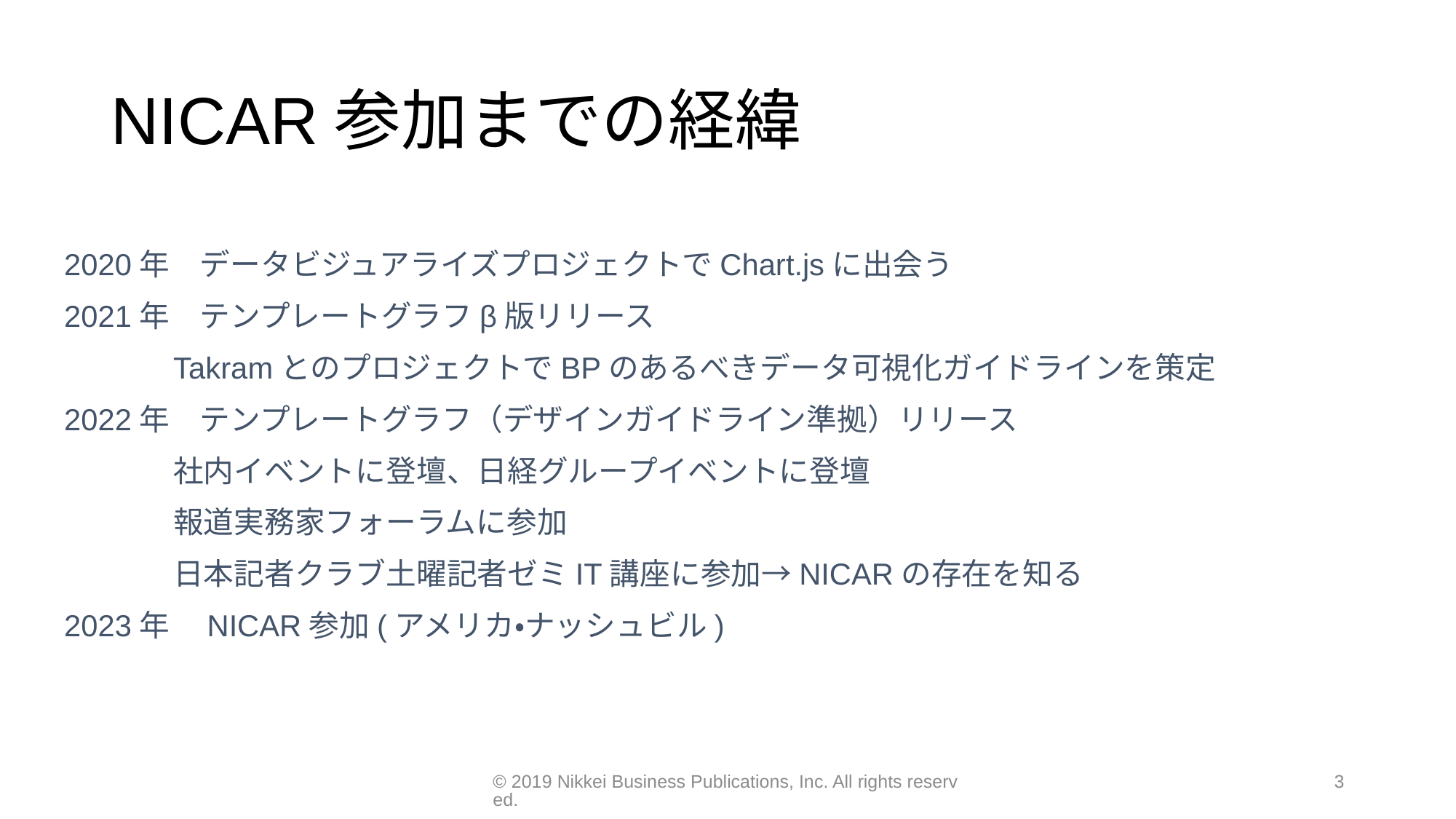

# NICAR参加までの経緯
2020年　データビジュアライズプロジェクトでChart.jsに出会う
2021年　テンプレートグラフβ版リリース
	TakramとのプロジェクトでBPのあるべきデータ可視化ガイドラインを策定
2022年　テンプレートグラフ（デザインガイドライン準拠）リリース
	社内イベントに登壇、日経グループイベントに登壇
	報道実務家フォーラムに参加
	日本記者クラブ土曜記者ゼミIT講座に参加→NICARの存在を知る
2023年　NICAR参加(アメリカ・ナッシュビル)
©︎ 2019 Nikkei Business Publications, Inc. All rights reserved.
3